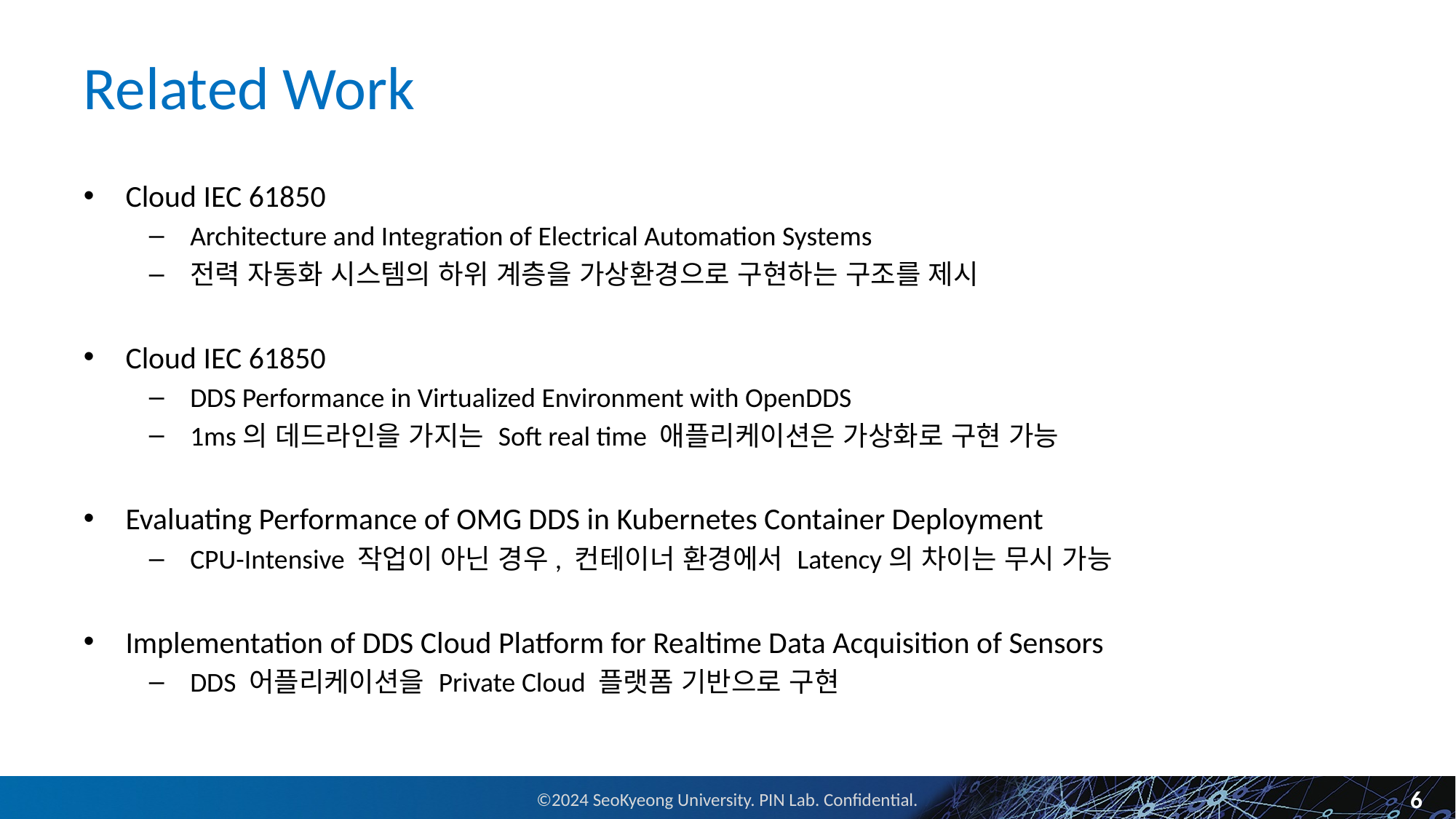

# Related Work
Cloud IEC 61850
Architecture and Integration of Electrical Automation Systems
전력 자동화 시스템의 하위 계층을 가상환경으로 구현하는 구조를 제시

Cloud IEC 61850
DDS Performance in Virtualized Environment with OpenDDS
1ms의 데드라인을 가지는 Soft real time 애플리케이션은 가상화로 구현 가능

Evaluating Performance of OMG DDS in Kubernetes Container Deployment
CPU-Intensive 작업이 아닌 경우, 컨테이너 환경에서 Latency의 차이는 무시 가능

Implementation of DDS Cloud Platform for Realtime Data Acquisition of Sensors
DDS 어플리케이션을 Private Cloud 플랫폼 기반으로 구현

6